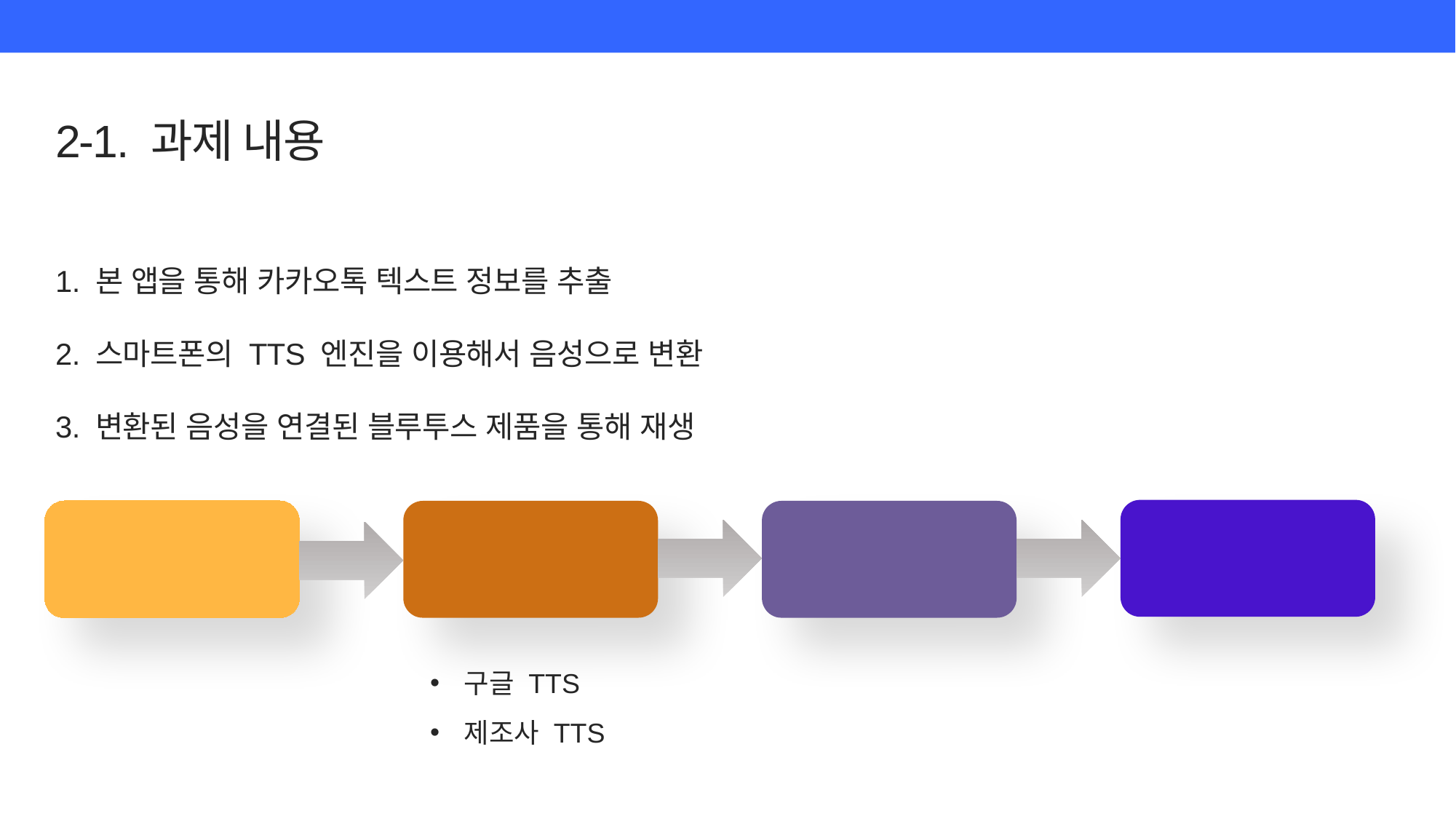

2-1. 과제 내용
1. 본 앱을 통해 카카오톡 텍스트 정보를 추출
2. 스마트폰의 TTS 엔진을 이용해서 음성으로 변환
3. 변환된 음성을 연결된 블루투스 제품을 통해 재생
오디오 재생
카카오톡
메시지
스마트폰 내
TTS 엔진
블루투스
제품

구글 TTS
제조사 TTS